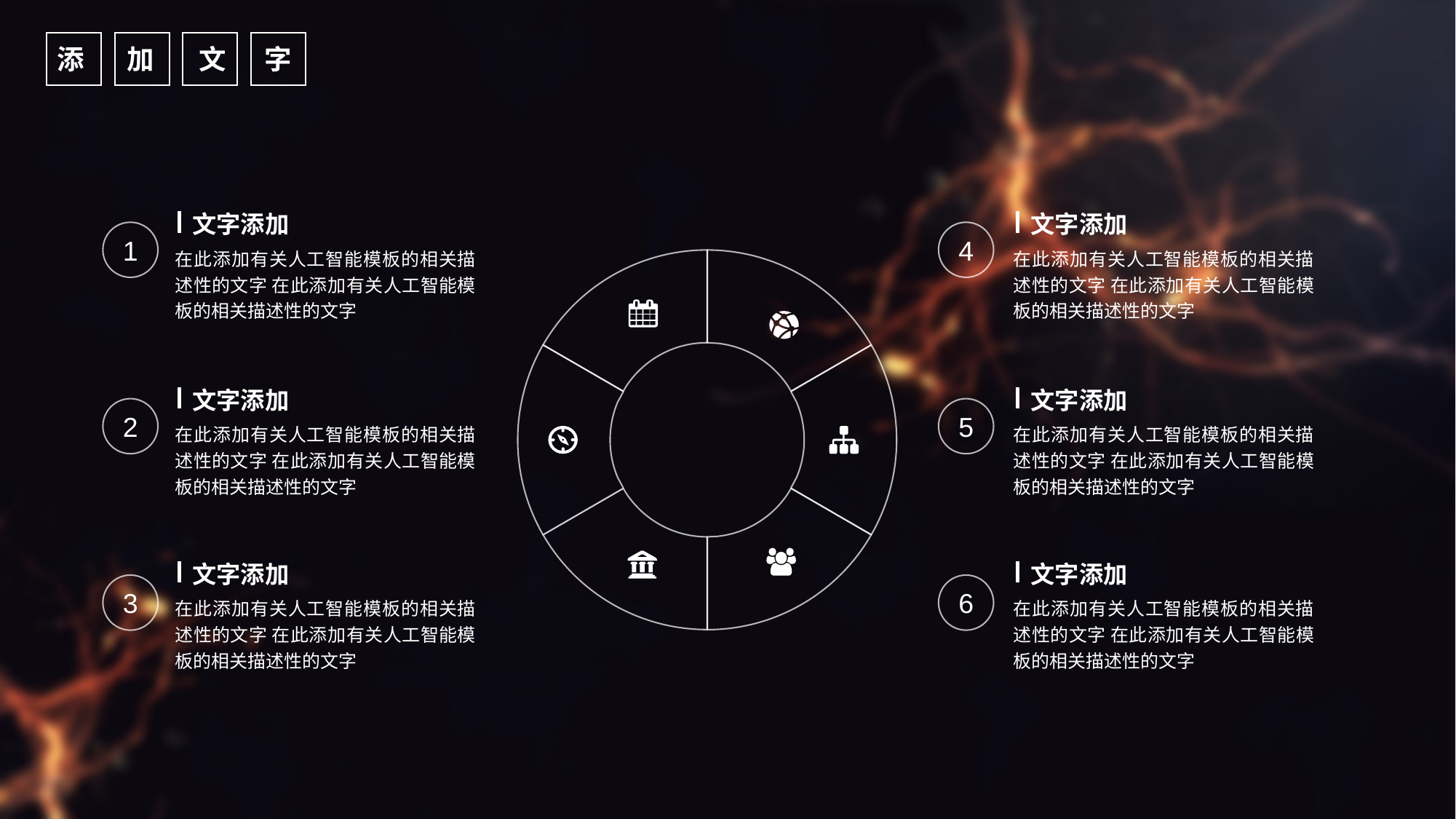

文字添加
在此添加有关人工智能模板的相关描述性的文字 在此添加有关人工智能模板的相关描述性的文字
文字添加
在此添加有关人工智能模板的相关描述性的文字 在此添加有关人工智能模板的相关描述性的文字
1
4

文字添加
在此添加有关人工智能模板的相关描述性的文字 在此添加有关人工智能模板的相关描述性的文字
文字添加
在此添加有关人工智能模板的相关描述性的文字 在此添加有关人工智能模板的相关描述性的文字
2
5
文字添加
在此添加有关人工智能模板的相关描述性的文字 在此添加有关人工智能模板的相关描述性的文字
文字添加
在此添加有关人工智能模板的相关描述性的文字 在此添加有关人工智能模板的相关描述性的文字
3
6